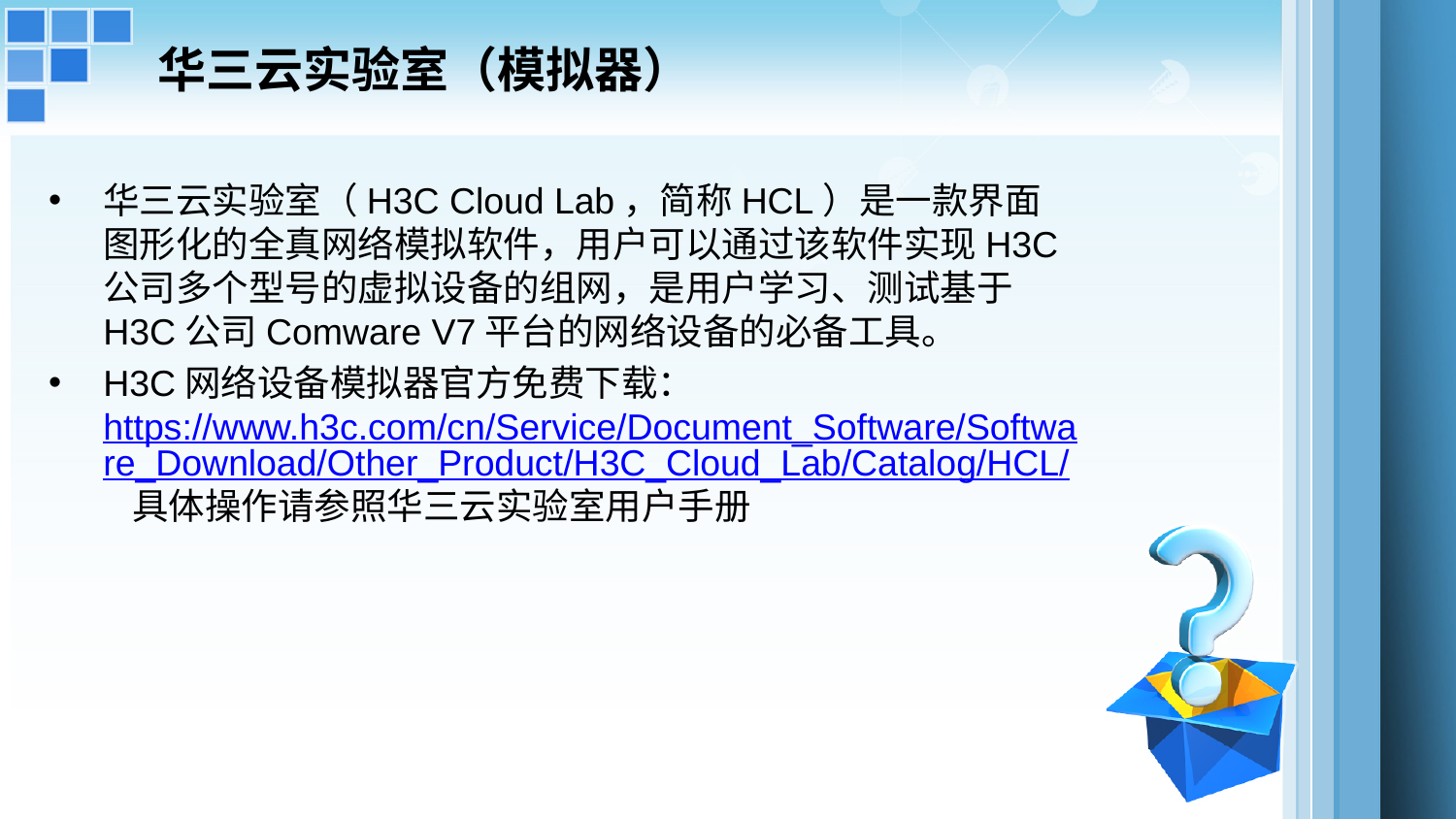

# 华三云实验室（模拟器）
华三云实验室（H3C Cloud Lab，简称HCL）是一款界面图形化的全真网络模拟软件，用户可以通过该软件实现H3C公司多个型号的虚拟设备的组网，是用户学习、测试基于H3C公司Comware V7平台的网络设备的必备工具。
H3C网络设备模拟器官方免费下载： https://www.h3c.com/cn/Service/Document_Software/Software_Download/Other_Product/H3C_Cloud_Lab/Catalog/HCL/  具体操作请参照华三云实验室用户手册